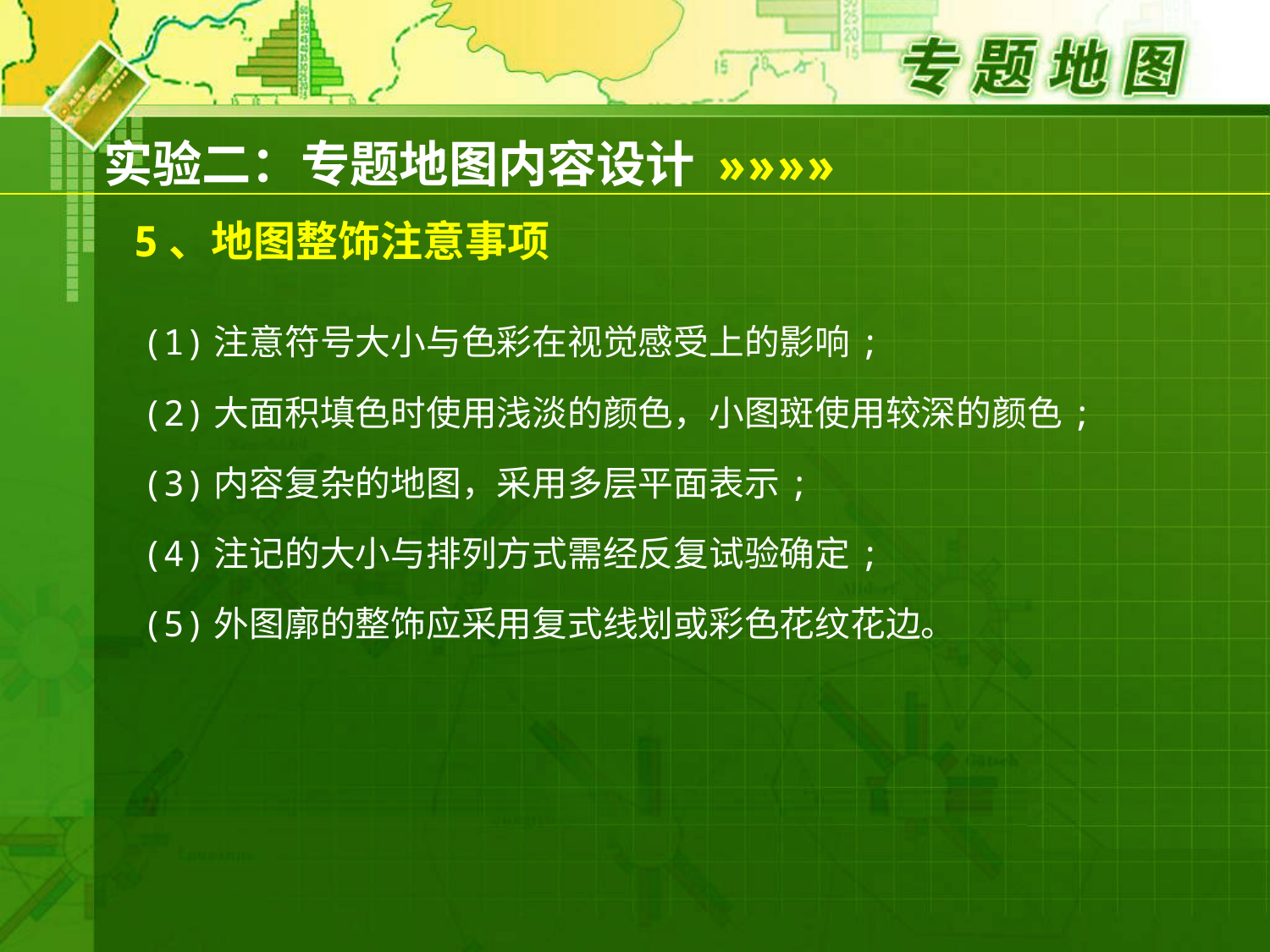

实验二：专题地图内容设计
»»»»
5、地图整饰注意事项
(1)注意符号大小与色彩在视觉感受上的影响;
(2)大面积填色时使用浅淡的颜色，小图斑使用较深的颜色;
(3)内容复杂的地图，采用多层平面表示;
(4)注记的大小与排列方式需经反复试验确定;
(5)外图廓的整饰应采用复式线划或彩色花纹花边。